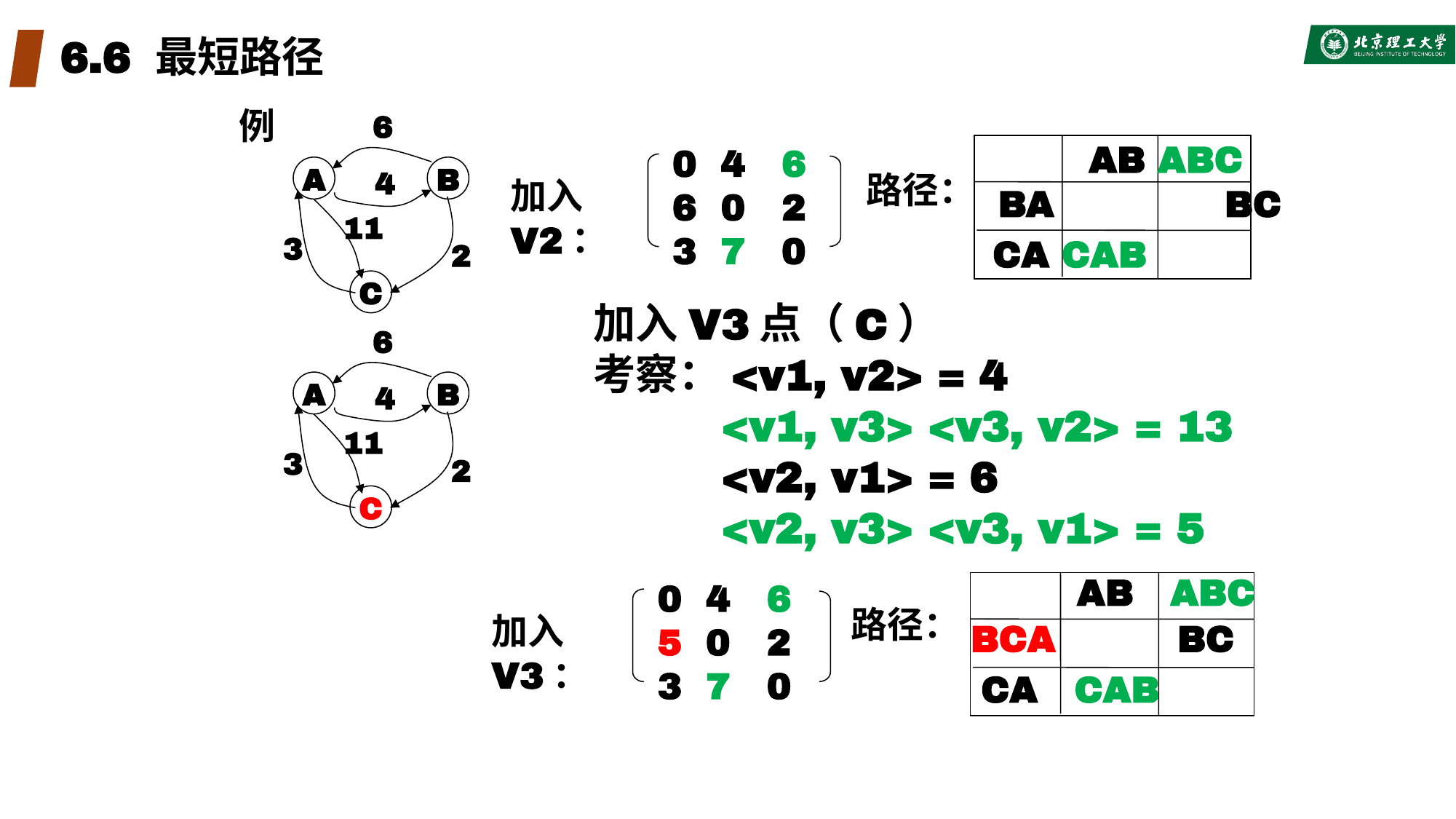

# 6.6 最短路径
例
6

A
B
4

11
3
2
C
AB ABC

BA              BC
CA CAB
路径：
0  4   6
6  0   2
3  7   0

加入V2：
加入V3点（C）
考察：<v1, v2> = 4
         <v1, v3> <v3, v2> = 13
         <v2, v1> = 6
         <v2, v3> <v3, v1> = 5

6

A
B
4

11
3
2
C
AB   ABC
0  4   6
5  0   2
3  7   0

加入V3：

路径：
BCA          BC
CA   CAB